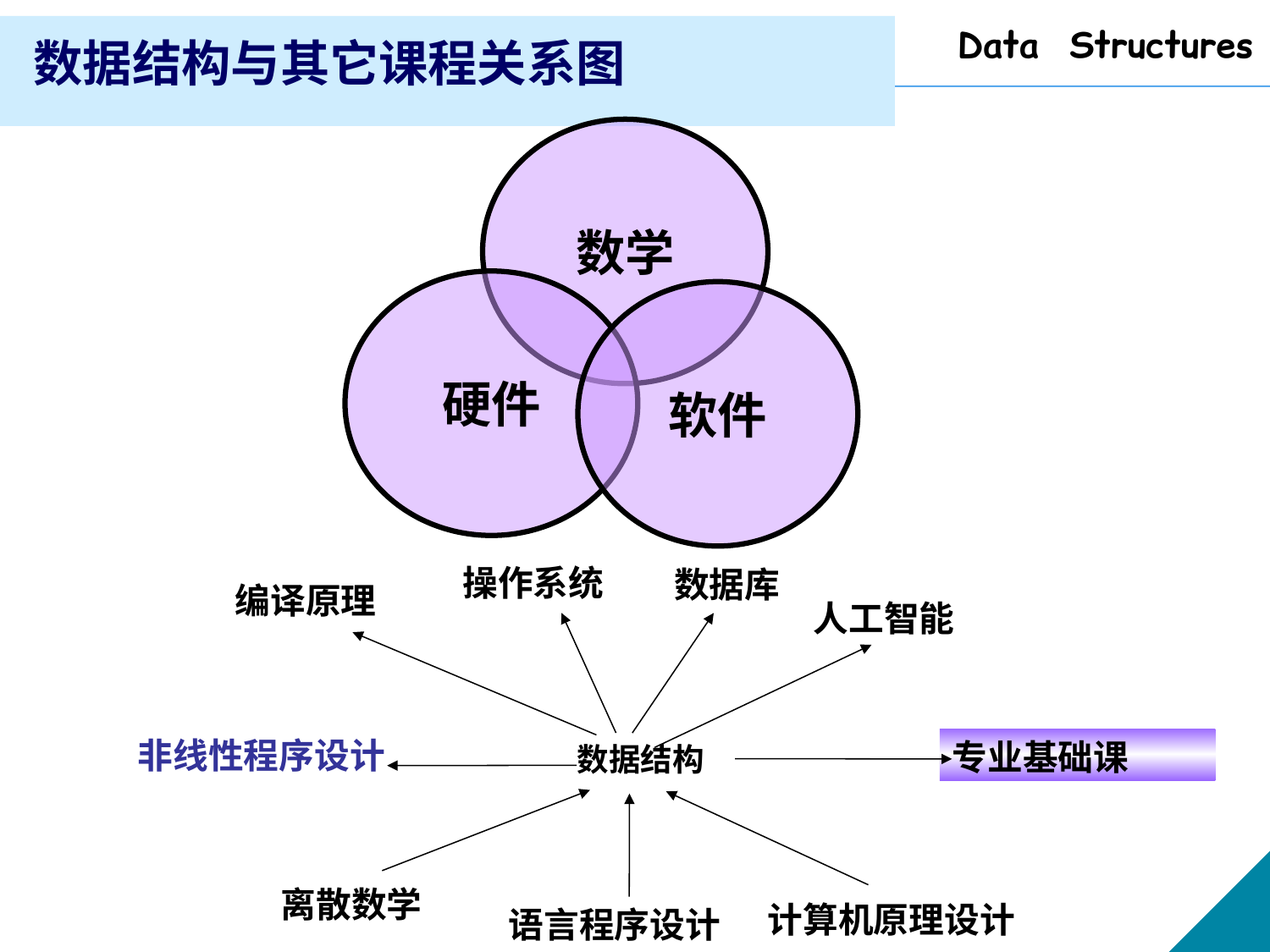

数据结构与其它课程关系图

数学
硬件
软件
操作系统
数据库
编译原理
人工智能

非线性程序设计
专业基础课
数据结构

离散数学
计算机原理设计
语言程序设计